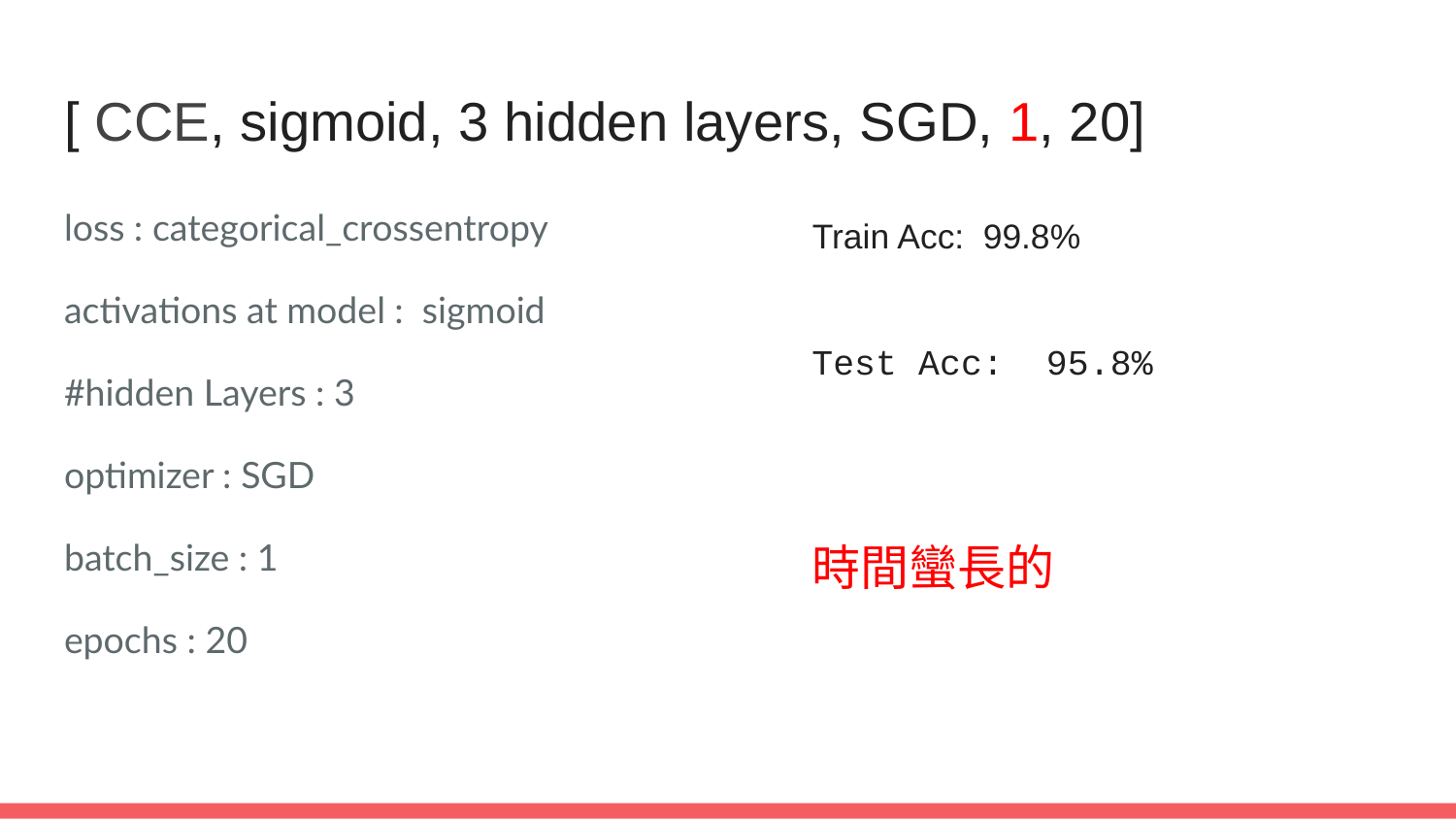

# [ CCE, sigmoid, 3 hidden layers, SGD, 1, 20]
loss : categorical_crossentropy
activations at model :  sigmoid
#hidden Layers : 3
optimizer : SGD
batch_size : 1
epochs : 20
Train Acc:  99.8%

Test Acc:  95.8%

時間蠻長的